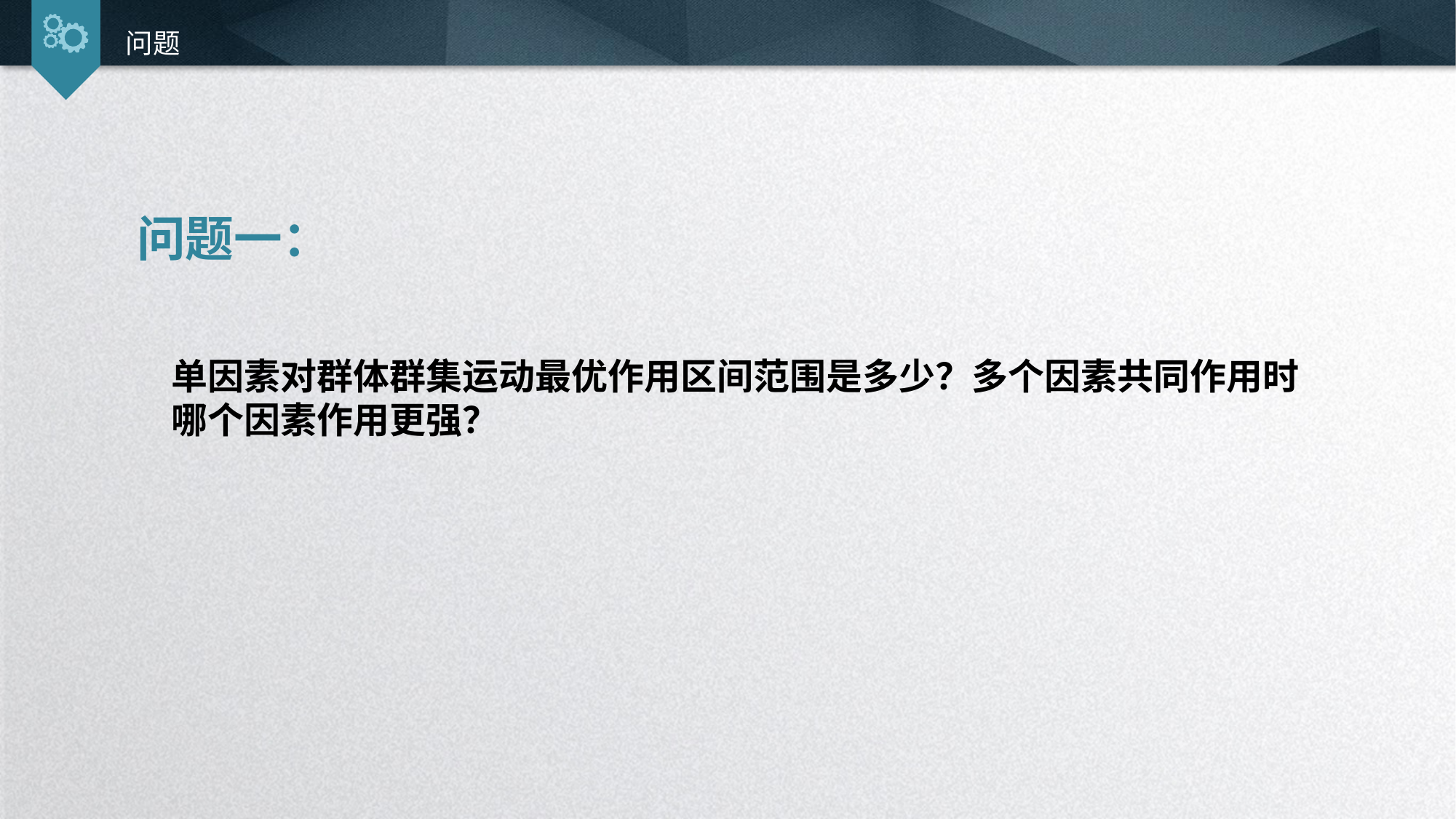

问题
问题一：
单因素对群体群集运动最优作用区间范围是多少？多个因素共同作用时哪个因素作用更强？
延时符